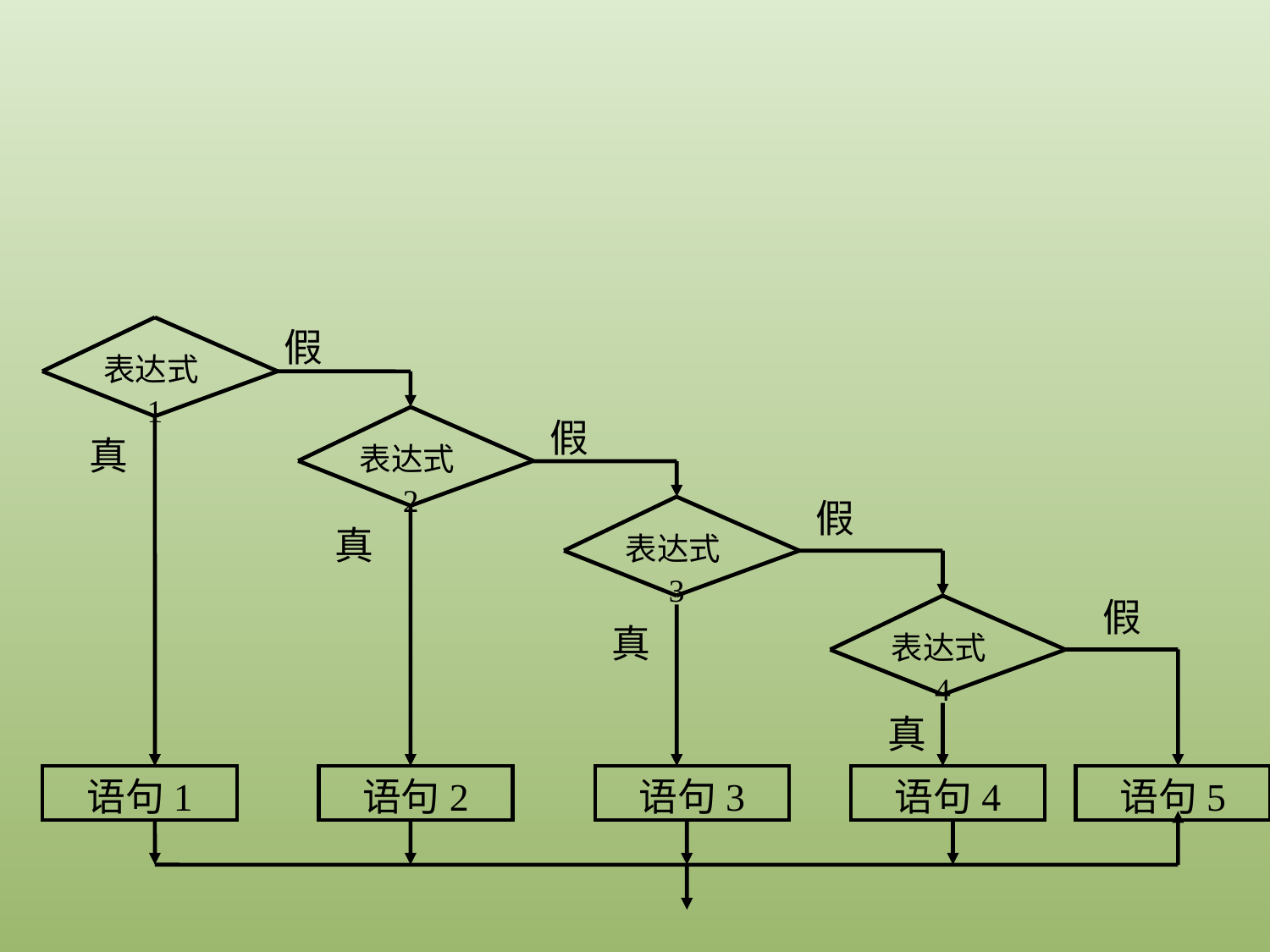

表达式1

假

表达式2

假

真

假

表达式3

真

假

表达式4

真

真
语句1
语句2
语句3
语句4
语句5

97